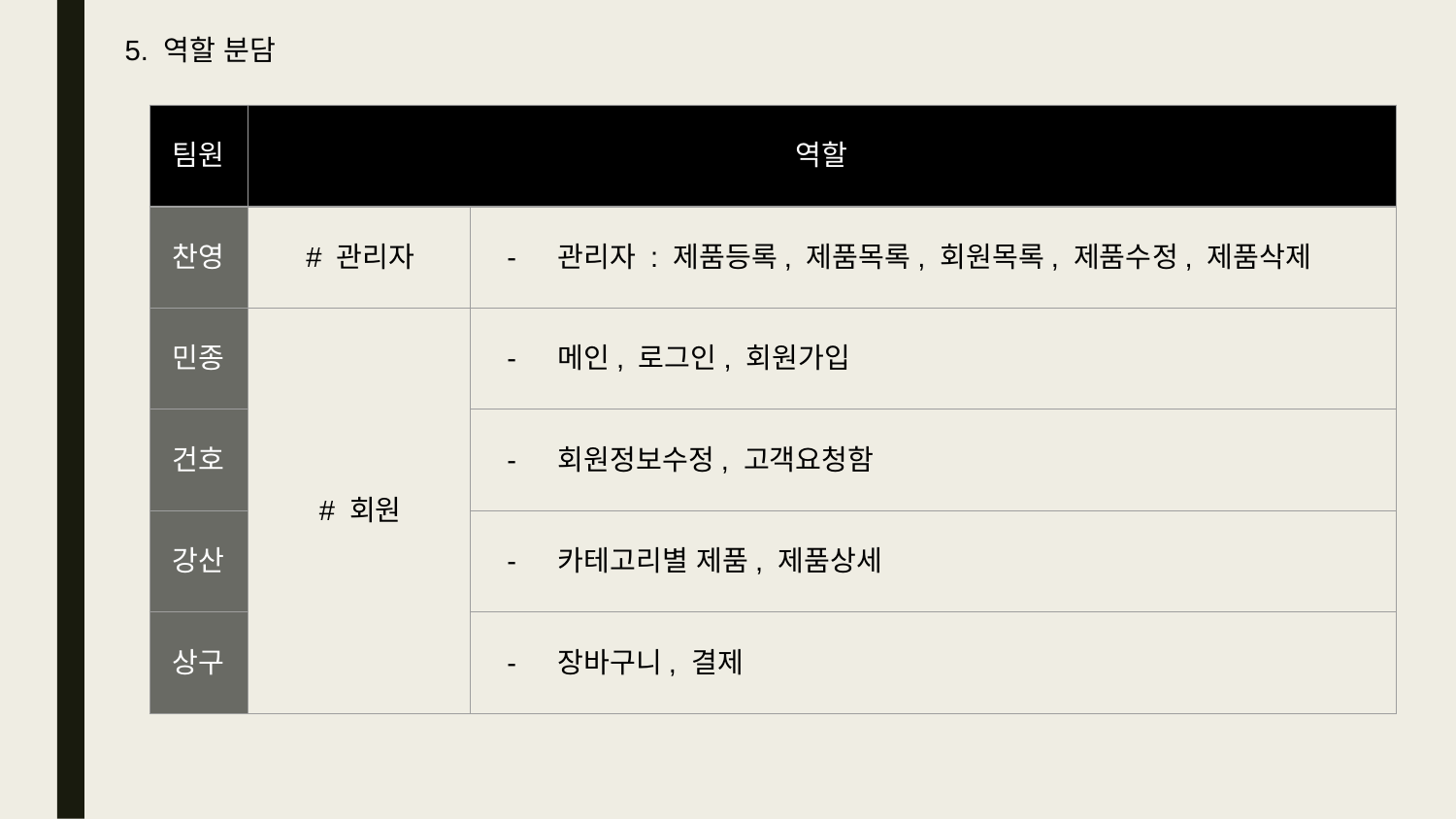

5. 역할 분담
| 팀원 | 역할 |  |
| --- | --- | --- |
| 찬영 | # 관리자 | 관리자 : 제품등록, 제품목록, 회원목록, 제품수정, 제품삭제 |
| 민종 | # 회원 | 메인, 로그인, 회원가입 |
| 건호 |  | 회원정보수정, 고객요청함 |
| 강산 |  | 카테고리별 제품, 제품상세 |
| 상구 |  | 장바구니, 결제 |